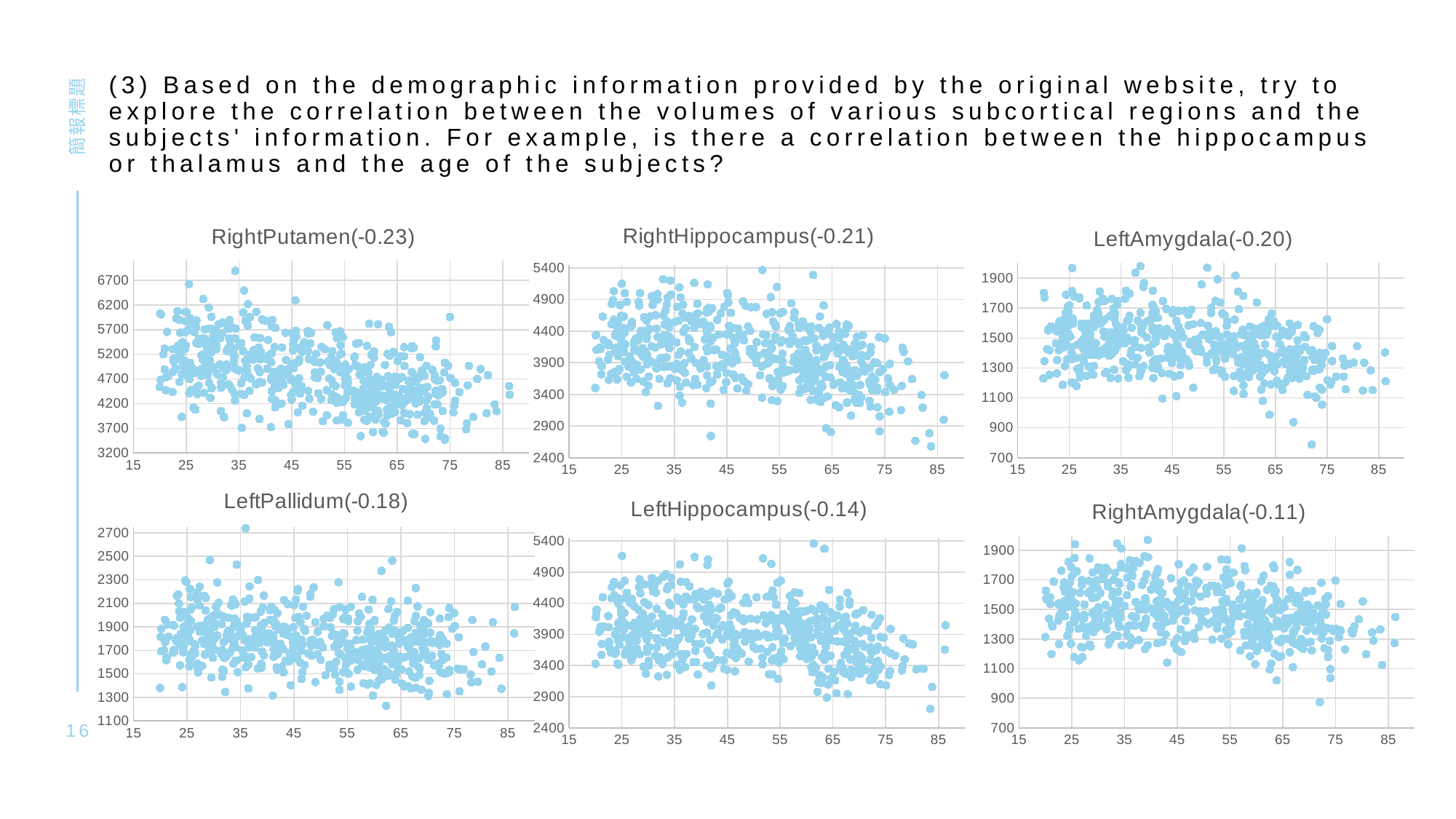

# (3) Based on the demographic information provided by the original website, try to explore the correlation between the volumes of various subcortical regions and the subjects' information. For example, is there a correlation between the hippocampus or thalamus and the age of the subjects?
簡報標題

### Chart:

| Category | RightHippocampus(-0.21) |
|---|---|

### Chart:

| Category | RightPutamen(-0.23) |
|---|---|

### Chart:

| Category | LeftAmygdala(-0.20) |
|---|---|

### Chart:

| Category | LeftPallidum(-0.18) |
|---|---|

### Chart:

| Category | LeftHippocampus(-0.14) |
|---|---|

### Chart:

| Category | RightAmygdala(-0.11) |
|---|---|
16